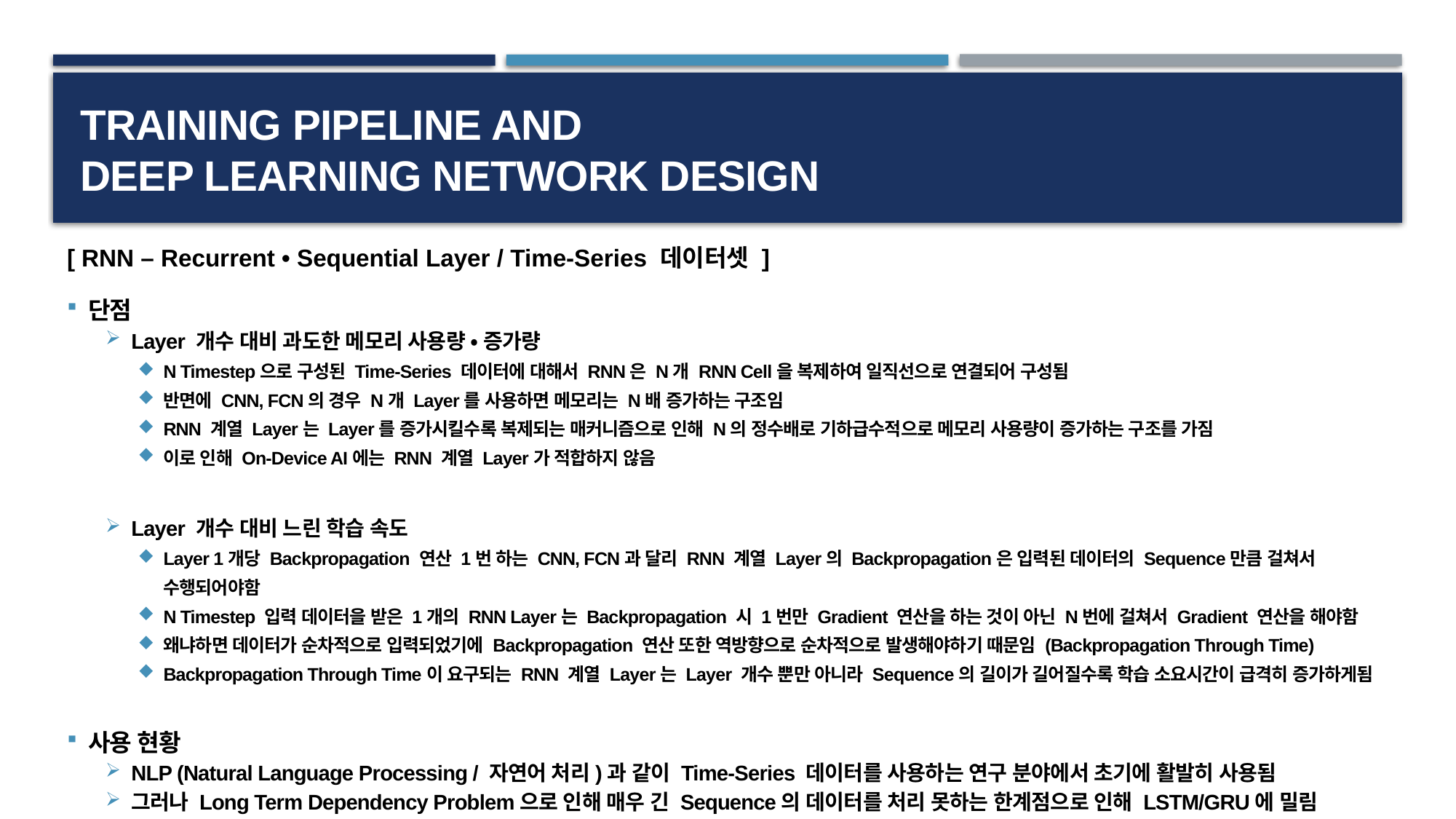

# Training PipeLine and Deep Learning Network Design
[ RNN – Recurrent • Sequential Layer / Time-Series 데이터셋 ]
단점
Layer 개수 대비 과도한 메모리 사용량 • 증가량
N Timestep으로 구성된 Time-Series 데이터에 대해서 RNN은 N개 RNN Cell을 복제하여 일직선으로 연결되어 구성됨
반면에 CNN, FCN의 경우 N개 Layer를 사용하면 메모리는 N배 증가하는 구조임
RNN 계열 Layer는 Layer를 증가시킬수록 복제되는 매커니즘으로 인해 N의 정수배로 기하급수적으로 메모리 사용량이 증가하는 구조를 가짐
이로 인해 On-Device AI에는 RNN 계열 Layer가 적합하지 않음

Layer 개수 대비 느린 학습 속도
Layer 1개당 Backpropagation 연산 1번 하는 CNN, FCN과 달리 RNN 계열 Layer의 Backpropagation은 입력된 데이터의 Sequence만큼 걸쳐서 수행되어야함
N Timestep 입력 데이터을 받은 1개의 RNN Layer는 Backpropagation 시 1번만 Gradient 연산을 하는 것이 아닌 N번에 걸쳐서 Gradient 연산을 해야함
왜냐하면 데이터가 순차적으로 입력되었기에 Backpropagation 연산 또한 역방향으로 순차적으로 발생해야하기 때문임 (Backpropagation Through Time)
Backpropagation Through Time이 요구되는 RNN 계열 Layer는 Layer 개수 뿐만 아니라 Sequence의 길이가 길어질수록 학습 소요시간이 급격히 증가하게됨

사용 현황
NLP (Natural Language Processing / 자연어 처리)과 같이 Time-Series 데이터를 사용하는 연구 분야에서 초기에 활발히 사용됨
그러나 Long Term Dependency Problem으로 인해 매우 긴 Sequence의 데이터를 처리 못하는 한계점으로 인해 LSTM/GRU에 밀림
최근 연구에서는 RNN은 잘 등장하지 않으며, 순차적 데이터 처리가 강요되는 Task에 대해서 LSTM/GRU가 우선적으로 사용됨